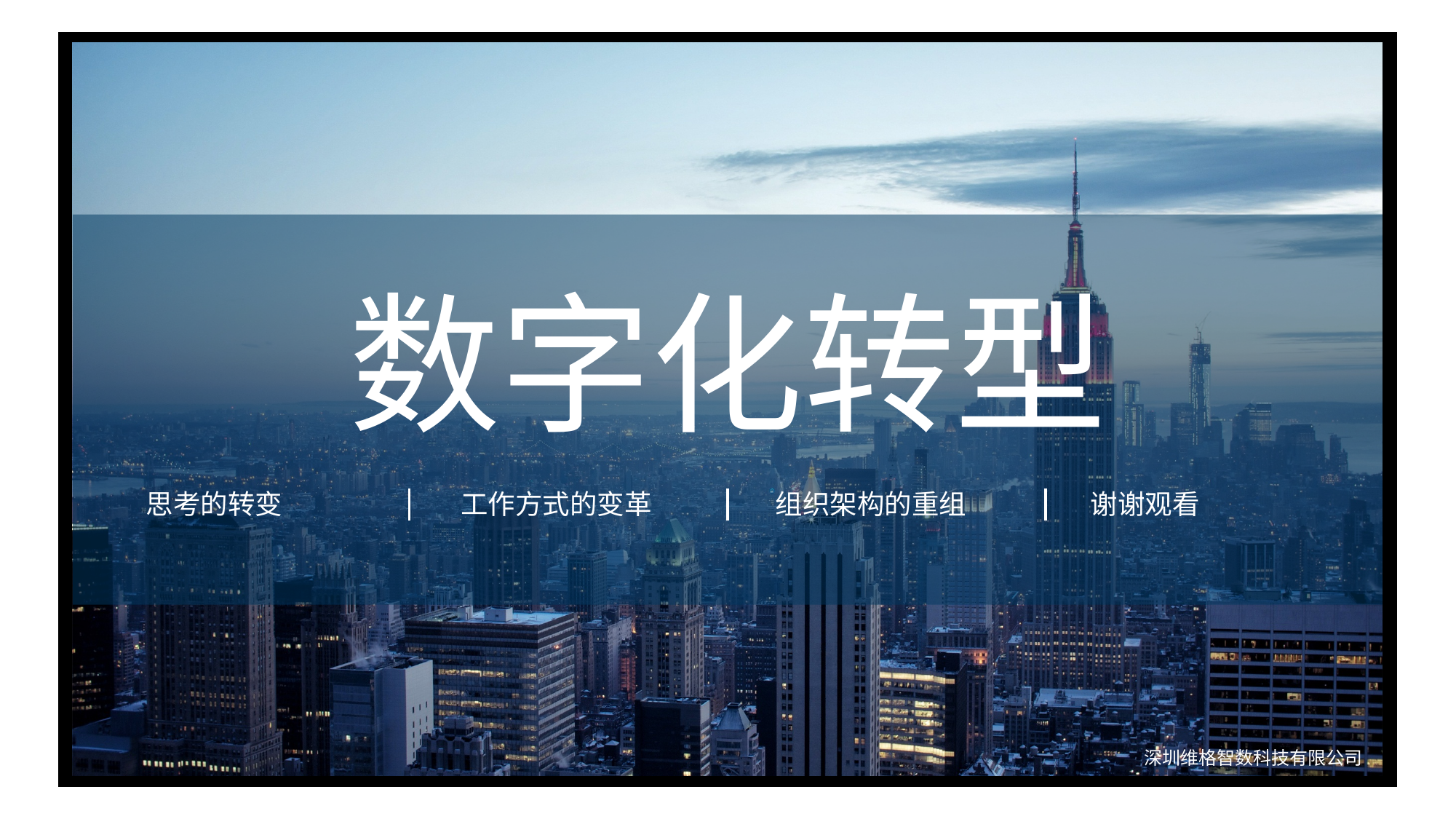

数字化转型
思考的转变
工作方式的变革
组织架构的重组
谢谢观看
深圳维格智数科技有限公司